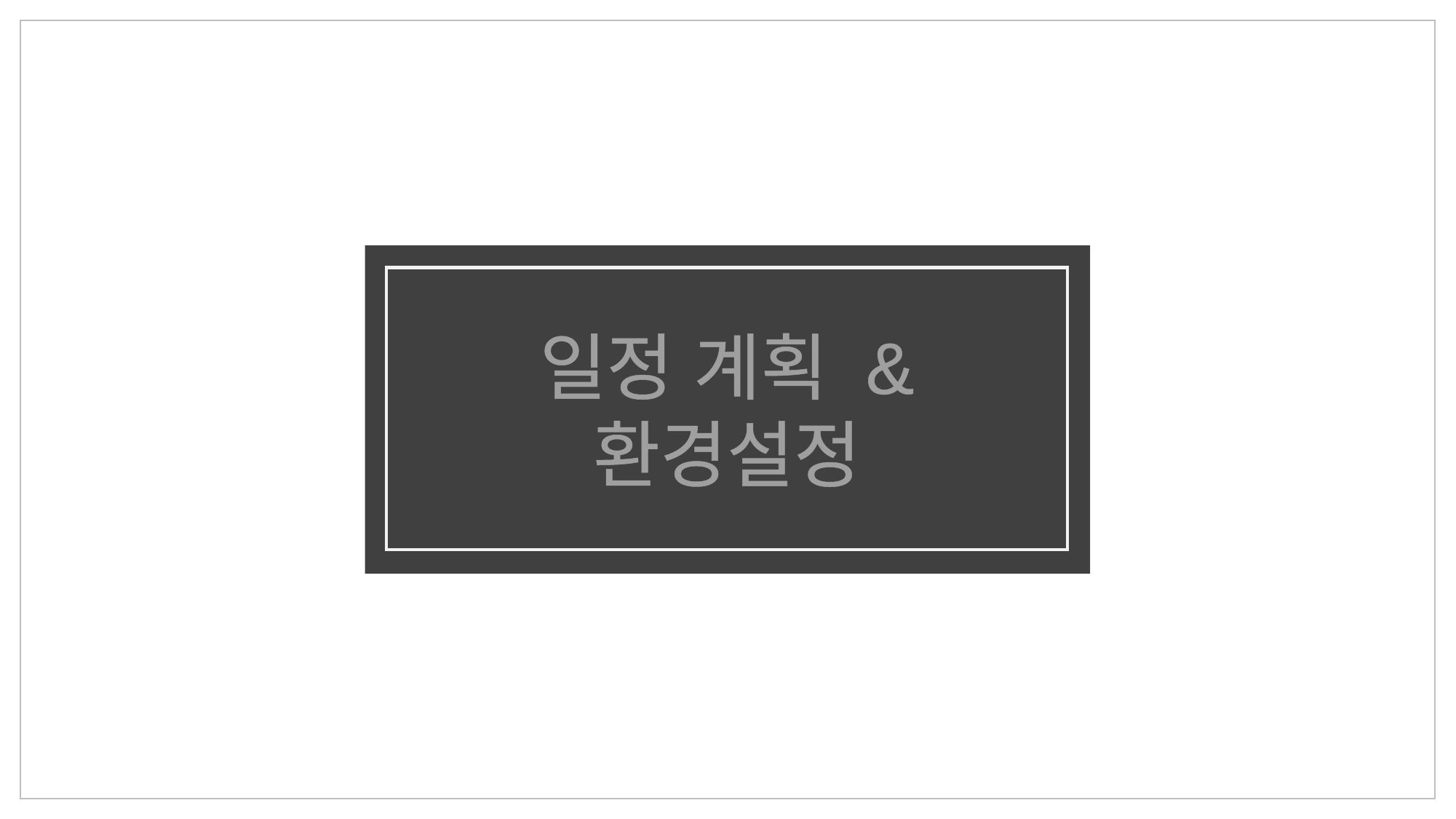

일정 계획 &
환경설정
주제 및 목적